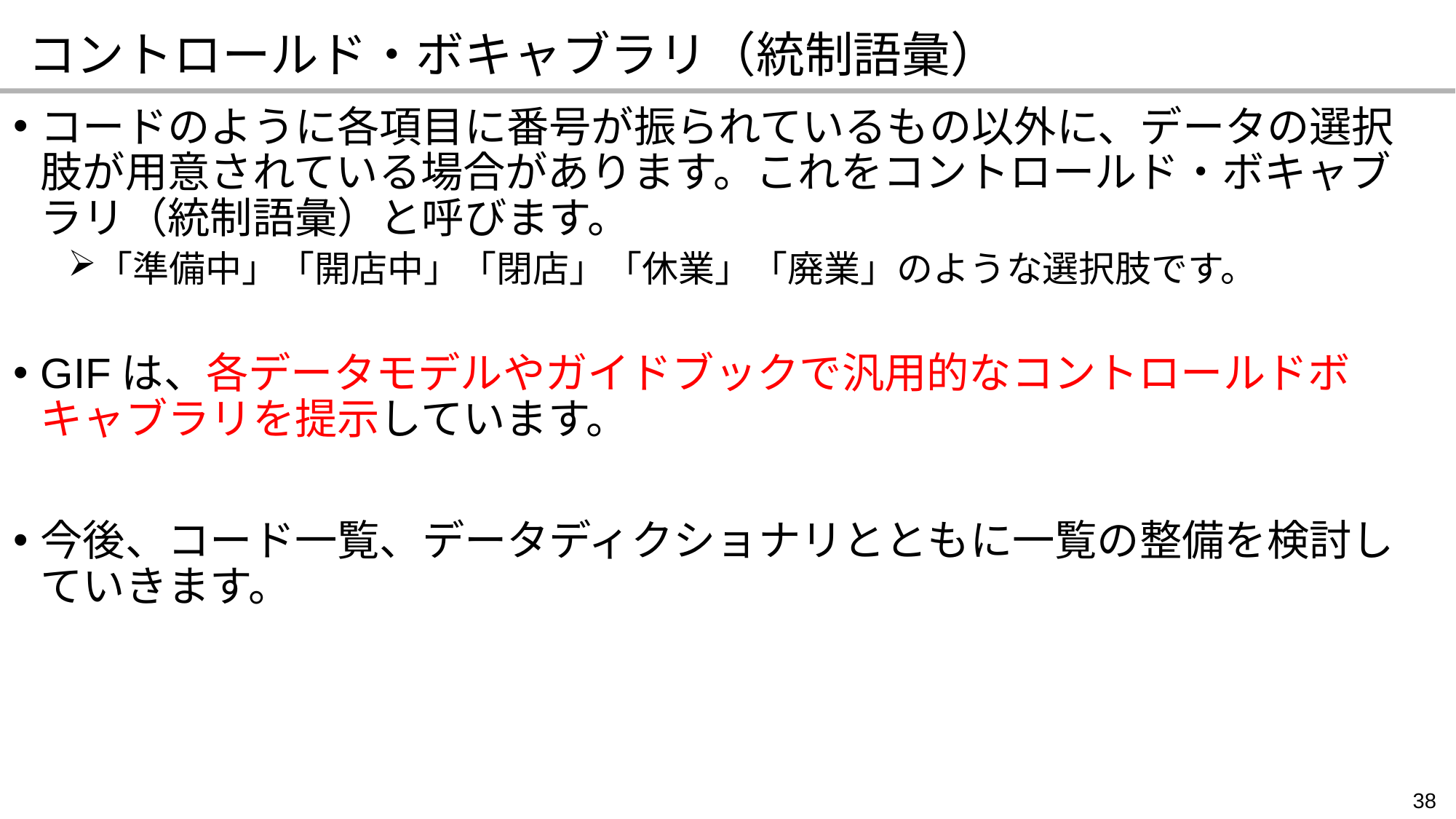

コントロールド・ボキャブラリ（統制語彙）
コードのように各項目に番号が振られているもの以外に、データの選択肢が用意されている場合があります。これをコントロールド・ボキャブラリ（統制語彙）と呼びます。
「準備中」「開店中」「閉店」「休業」「廃業」のような選択肢です。

GIFは、各データモデルやガイドブックで汎用的なコントロールドボキャブラリを提示しています。

今後、コード一覧、データディクショナリとともに一覧の整備を検討していきます。

38